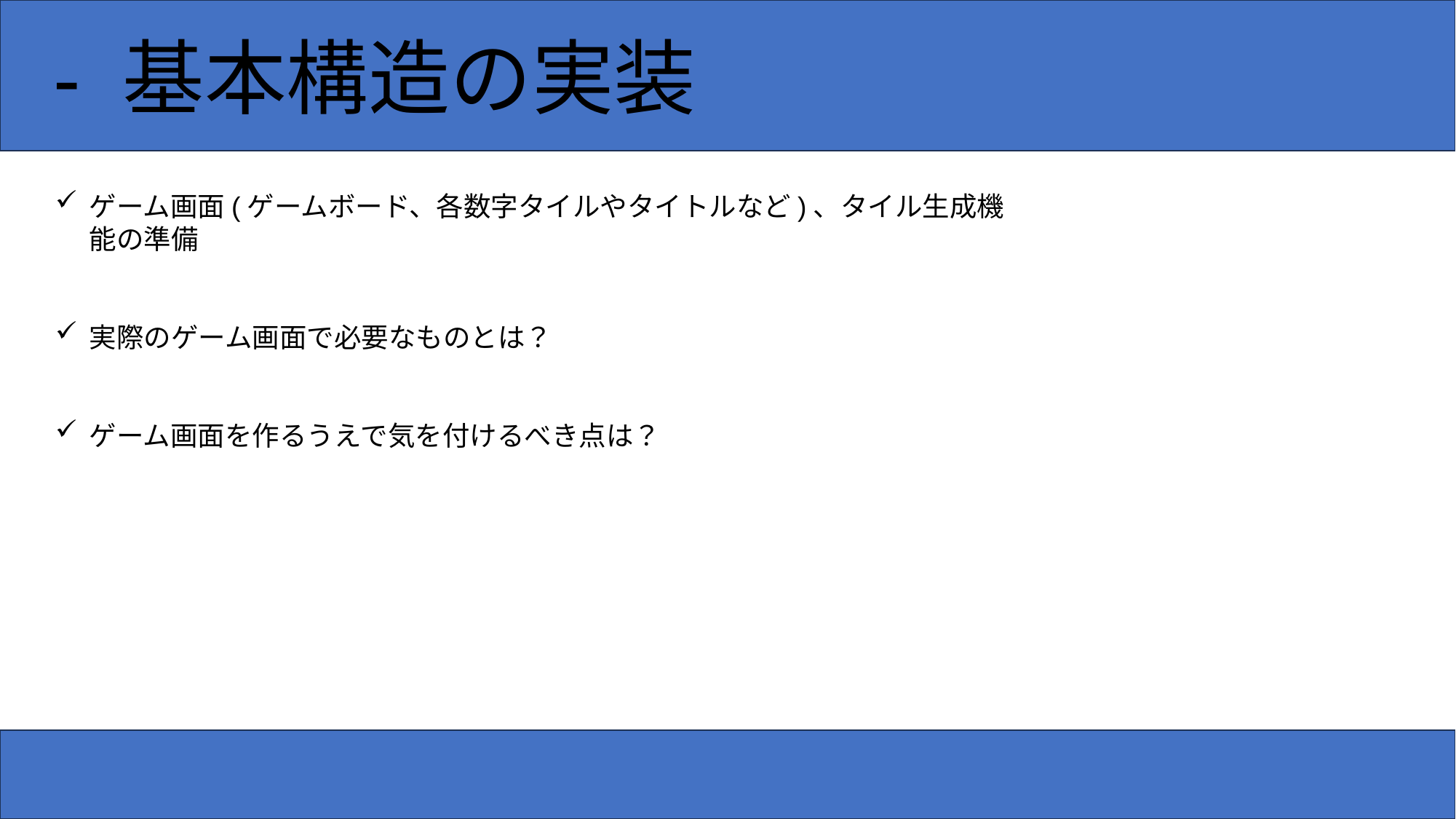

- 基本構造の実装
ゲーム画面(ゲームボード、各数字タイルやタイトルなど)、タイル生成機能の準備
実際のゲーム画面で必要なものとは？
ゲーム画面を作るうえで気を付けるべき点は？